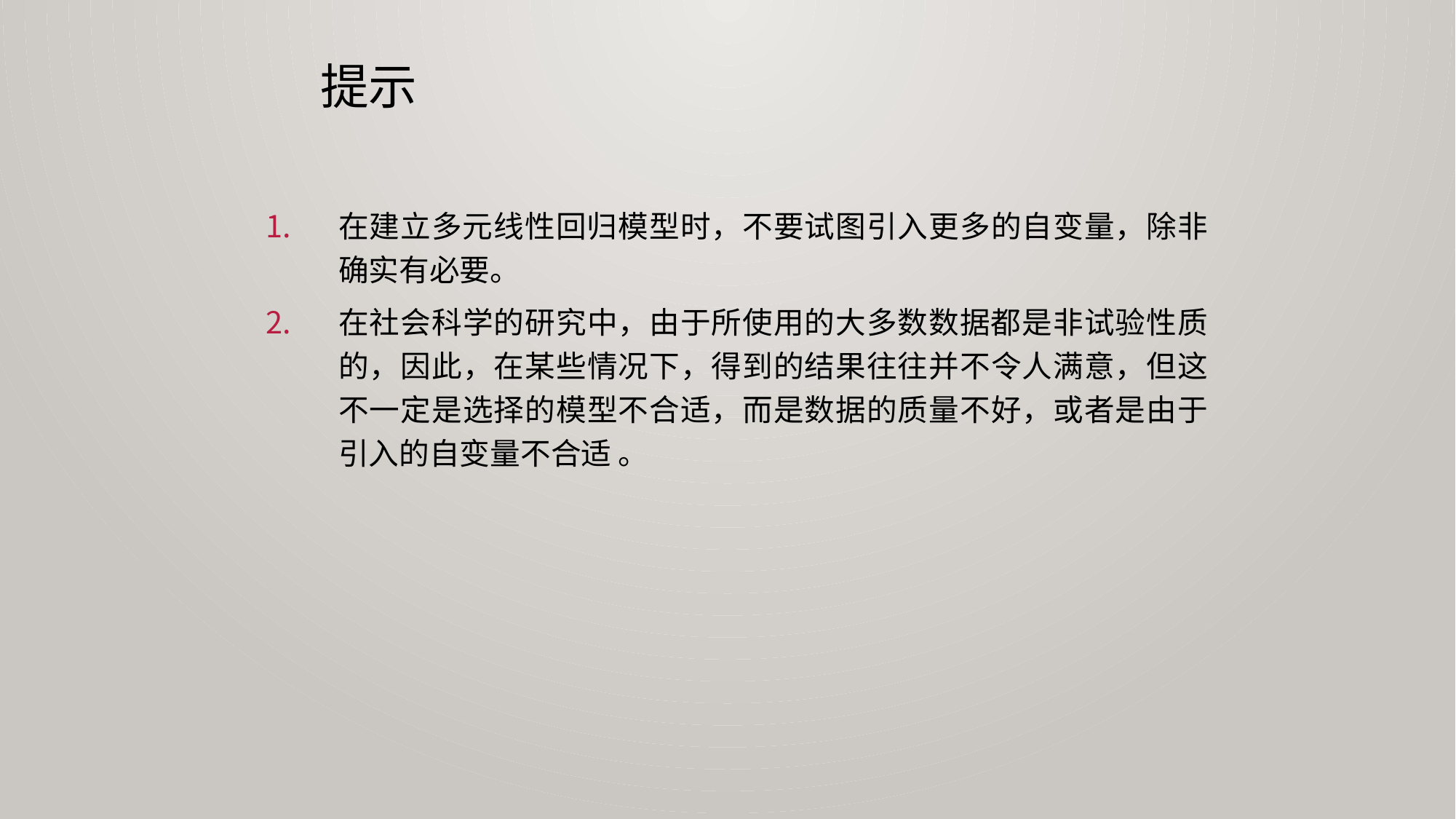

# 提示
在建立多元线性回归模型时，不要试图引入更多的自变量，除非确实有必要。
在社会科学的研究中，由于所使用的大多数数据都是非试验性质的，因此，在某些情况下，得到的结果往往并不令人满意，但这不一定是选择的模型不合适，而是数据的质量不好，或者是由于引入的自变量不合适 。